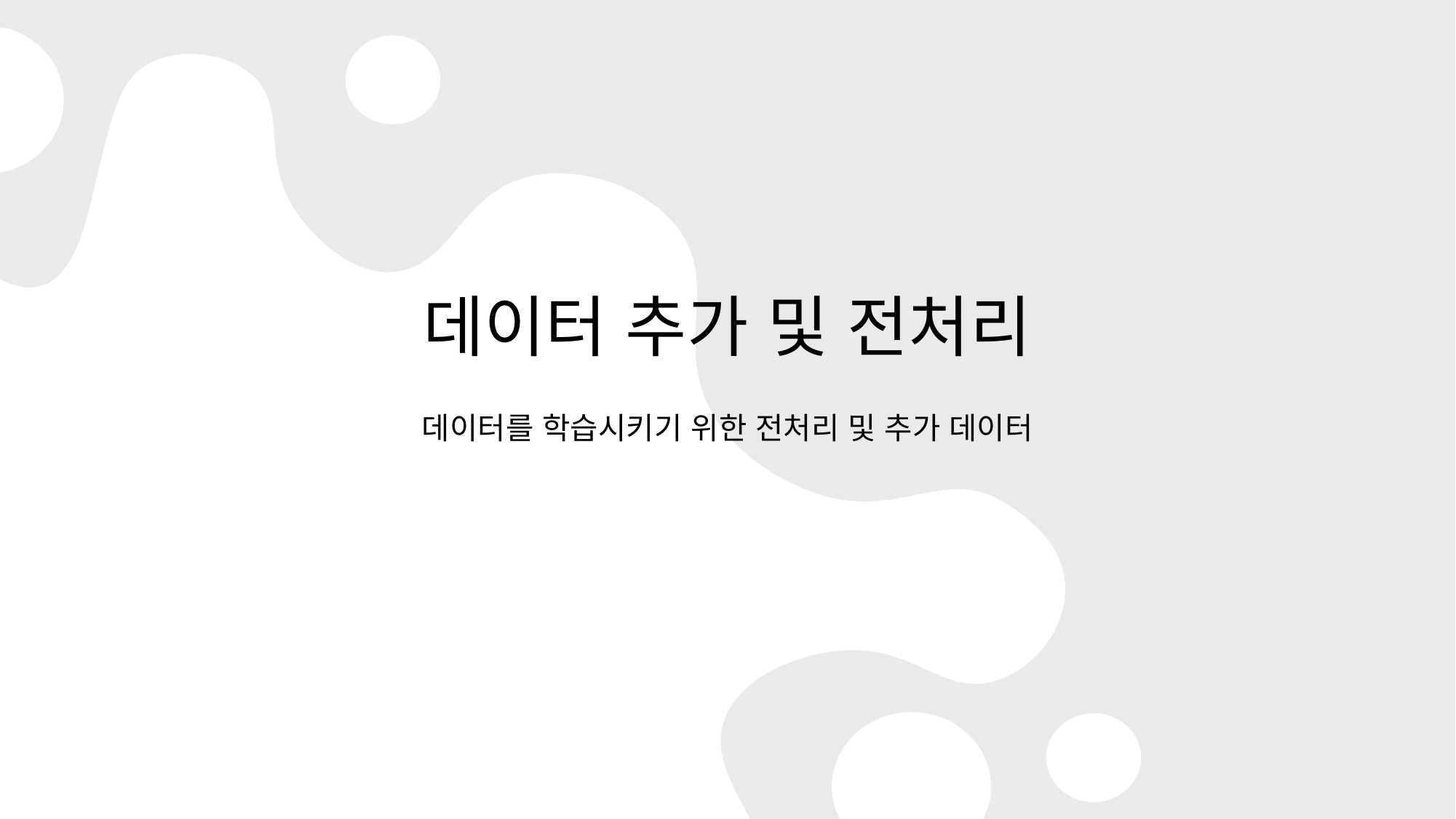

# 데이터 추가 및 전처리
데이터를 학습시키기 위한 전처리 및 추가 데이터